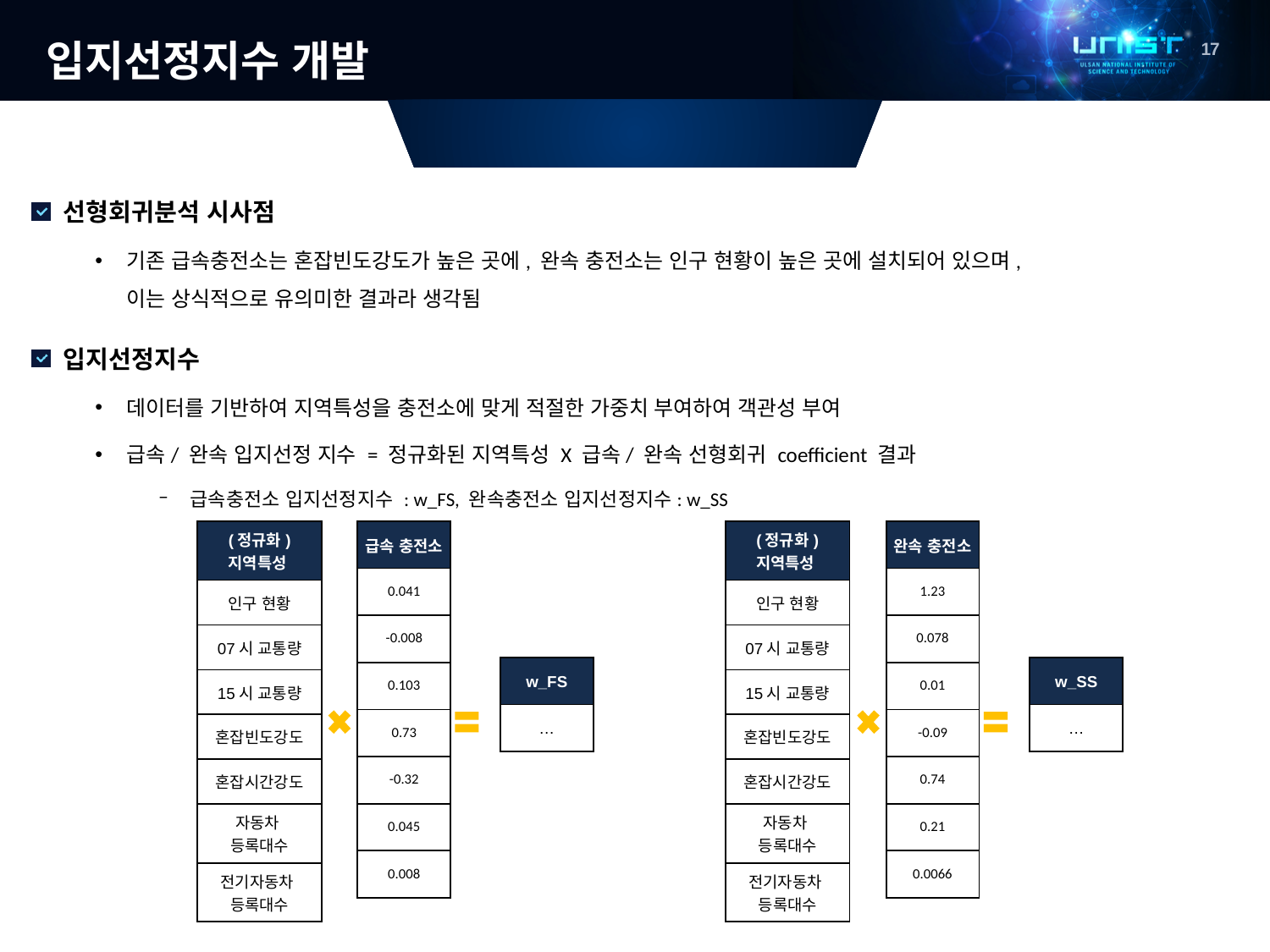

# 입지선정지수 개발
입지선정지수
선형회귀분석 시사점
기존 급속충전소는 혼잡빈도강도가 높은 곳에, 완속 충전소는 인구 현황이 높은 곳에 설치되어 있으며,
이는 상식적으로 유의미한 결과라 생각됨
입지선정지수
데이터를 기반하여 지역특성을 충전소에 맞게 적절한 가중치 부여하여 객관성 부여
급속/ 완속 입지선정 지수 = 정규화된 지역특성 X 급속/ 완속 선형회귀 coefficient 결과
급속충전소 입지선정지수 : w_FS, 완속충전소 입지선정지수: w_SS

| 급속 충전소 |
| --- |
| 0.041 |
| -0.008 |
| 0.103 |
| 0.73 |
| -0.32 |
| 0.045 |
| 0.008 |
| (정규화) 지역특성 |
| --- |
| 인구 현황 |
| 07시 교통량 |
| 15시 교통량 |
| 혼잡빈도강도 |
| 혼잡시간강도 |
| 자동차 등록대수 |
| 전기자동차 등록대수 |
| 완속 충전소 |
| --- |
| 1.23 |
| 0.078 |
| 0.01 |
| -0.09 |
| 0.74 |
| 0.21 |
| 0.0066 |
| (정규화) 지역특성 |
| --- |
| 인구 현황 |
| 07시 교통량 |
| 15시 교통량 |
| 혼잡빈도강도 |
| 혼잡시간강도 |
| 자동차 등록대수 |
| 전기자동차 등록대수 |
| w\_FS |
| --- |
| … |
| w\_SS |
| --- |
| … |